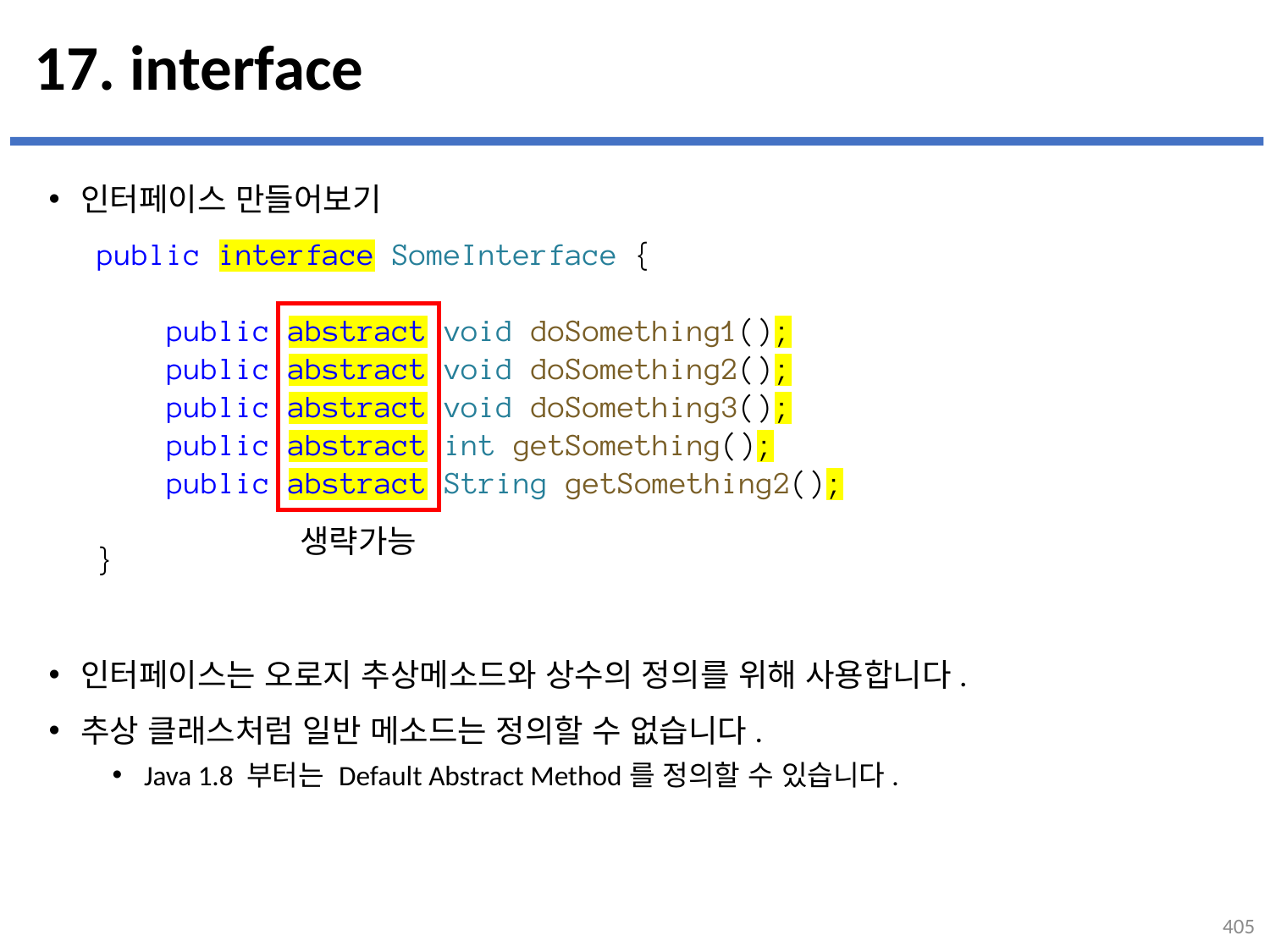

# 17. interface
인터페이스 만들어보기

인터페이스는 오로지 추상메소드와 상수의 정의를 위해 사용합니다.
추상 클래스처럼 일반 메소드는 정의할 수 없습니다.
Java 1.8 부터는 Default Abstract Method를 정의할 수 있습니다.
...

설명
public interface SomeInterface {

    public abstract void doSomething1();
    public abstract void doSomething2();
    public abstract void doSomething3();
    public abstract int getSomething();
    public abstract String getSomething2();
}

생략가능
405